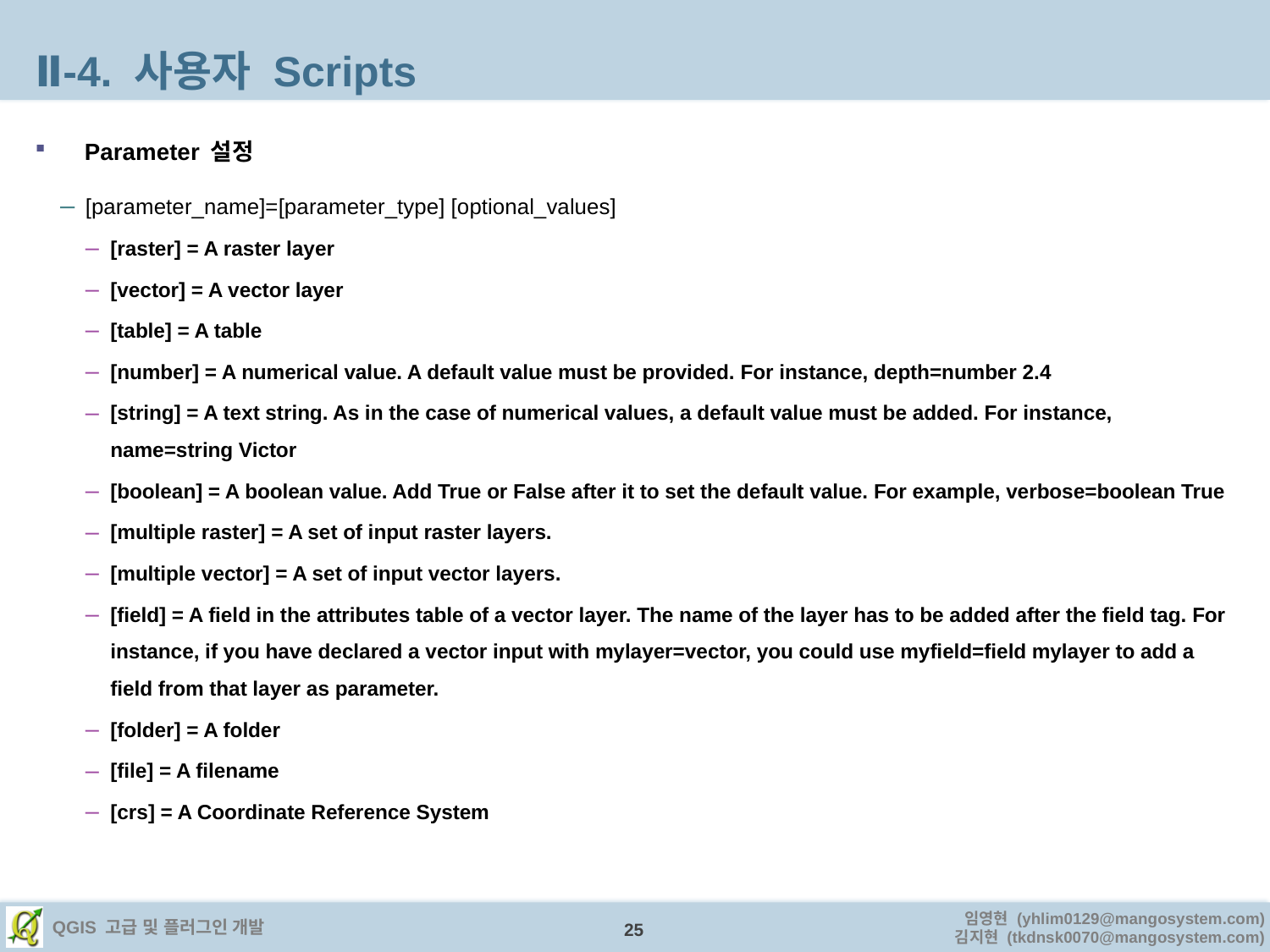

# Ⅱ-4. 사용자 Scripts
Parameter 설정

[parameter_name]=[parameter_type] [optional_values]
[raster] = A raster layer
[vector] = A vector layer
[table] = A table
[number] = A numerical value. A default value must be provided. For instance, depth=number 2.4
[string] = A text string. As in the case of numerical values, a default value must be added. For instance, name=string Victor
[boolean] = A boolean value. Add True or False after it to set the default value. For example, verbose=boolean True
[multiple raster] = A set of input raster layers.
[multiple vector] = A set of input vector layers.
[field] = A field in the attributes table of a vector layer. The name of the layer has to be added after the field tag. For instance, if you have declared a vector input with mylayer=vector, you could use myfield=field mylayer to add a field from that layer as parameter.
[folder] = A folder
[file] = A filename
[crs] = A Coordinate Reference System
25